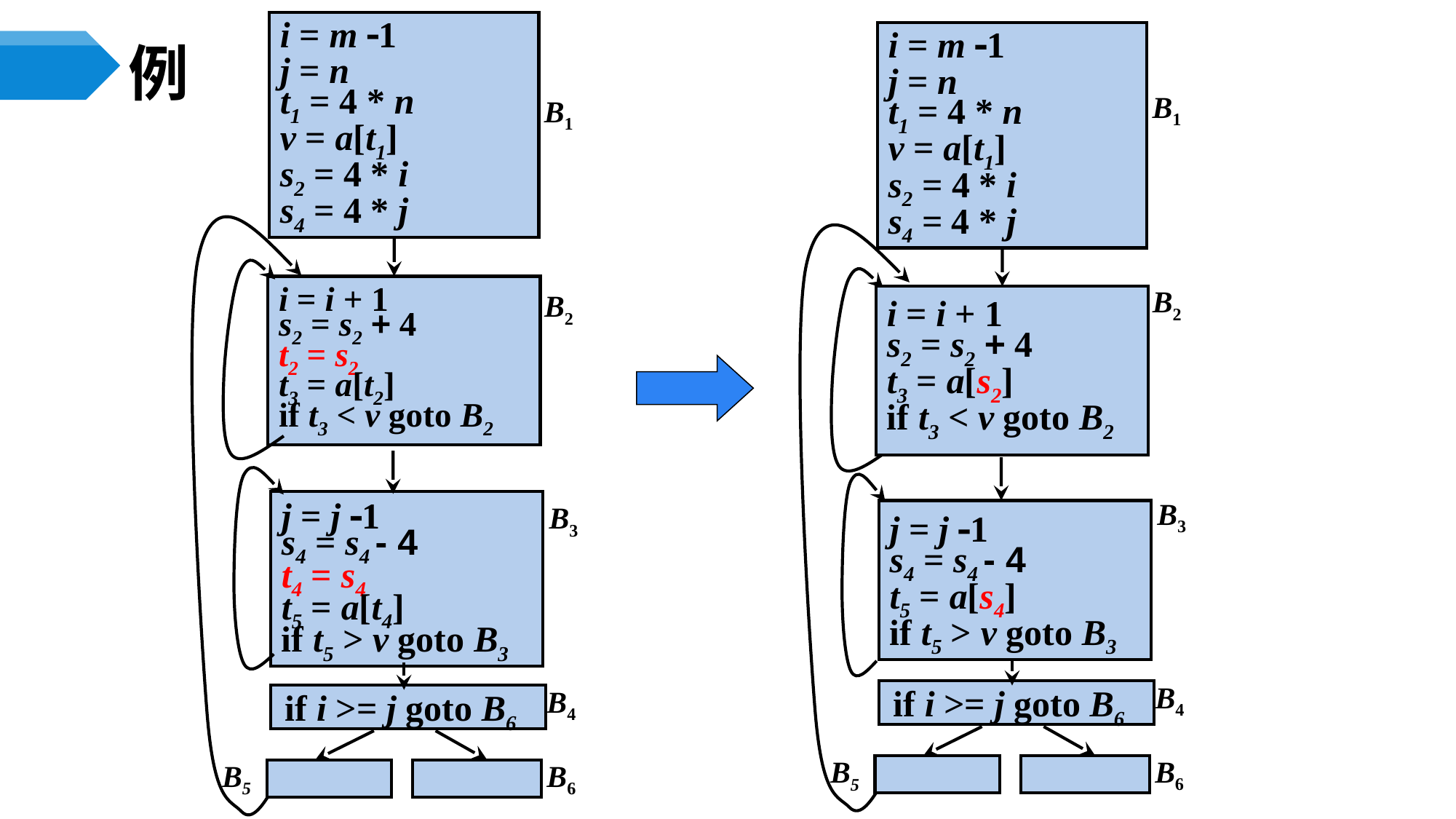

i = m −1
j = n
t1 = 4 * n
v = a[t1]
s2 = 4 * i
s4 = 4 * j
i = m −1
j = n
t1 = 4 * n
v = a[t1]
s2 = 4 * i
s4 = 4 * j
B1

B2
i = i + 1
s2 = s2 + 4
t3 = a[s2]
if t3 < v goto B2

B3
j = j −1
s4 = s4 - 4
t5 = a[s4]
if t5 > v goto B3

B4
if i >= j goto B6

B6
B5

# 例
B1

i = i + 1
s2 = s2 + 4
t2 = s2
t3 = a[t2]
if t3 < v goto B2
B2

j = j −1
s4 = s4 - 4
t4 = s4
t5 = a[t4]
if t5 > v goto B3
B3

B4
if i >= j goto B6

B5
B6